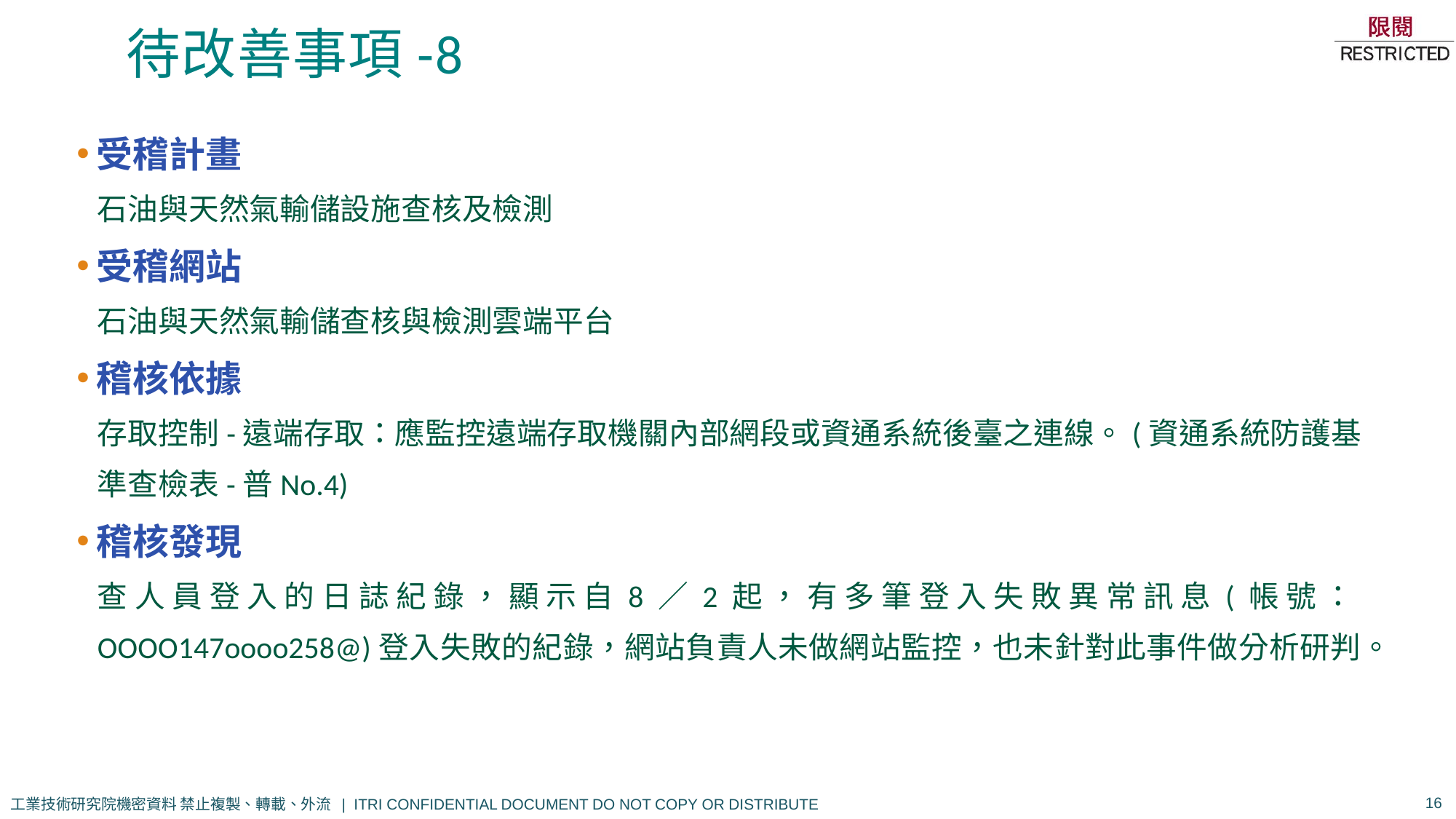

# 待改善事項-8
受稽計畫
石油與天然氣輸儲設施查核及檢測
受稽網站
石油與天然氣輸儲查核與檢測雲端平台
稽核依據
存取控制-遠端存取：應監控遠端存取機關內部網段或資通系統後臺之連線。(資通系統防護基準查檢表-普No.4)
稽核發現
查人員登入的日誌紀錄，顯示自8／2起，有多筆登入失敗異常訊息(帳號：OOOO147oooo258@)登入失敗的紀錄，網站負責人未做網站監控，也未針對此事件做分析研判。
16